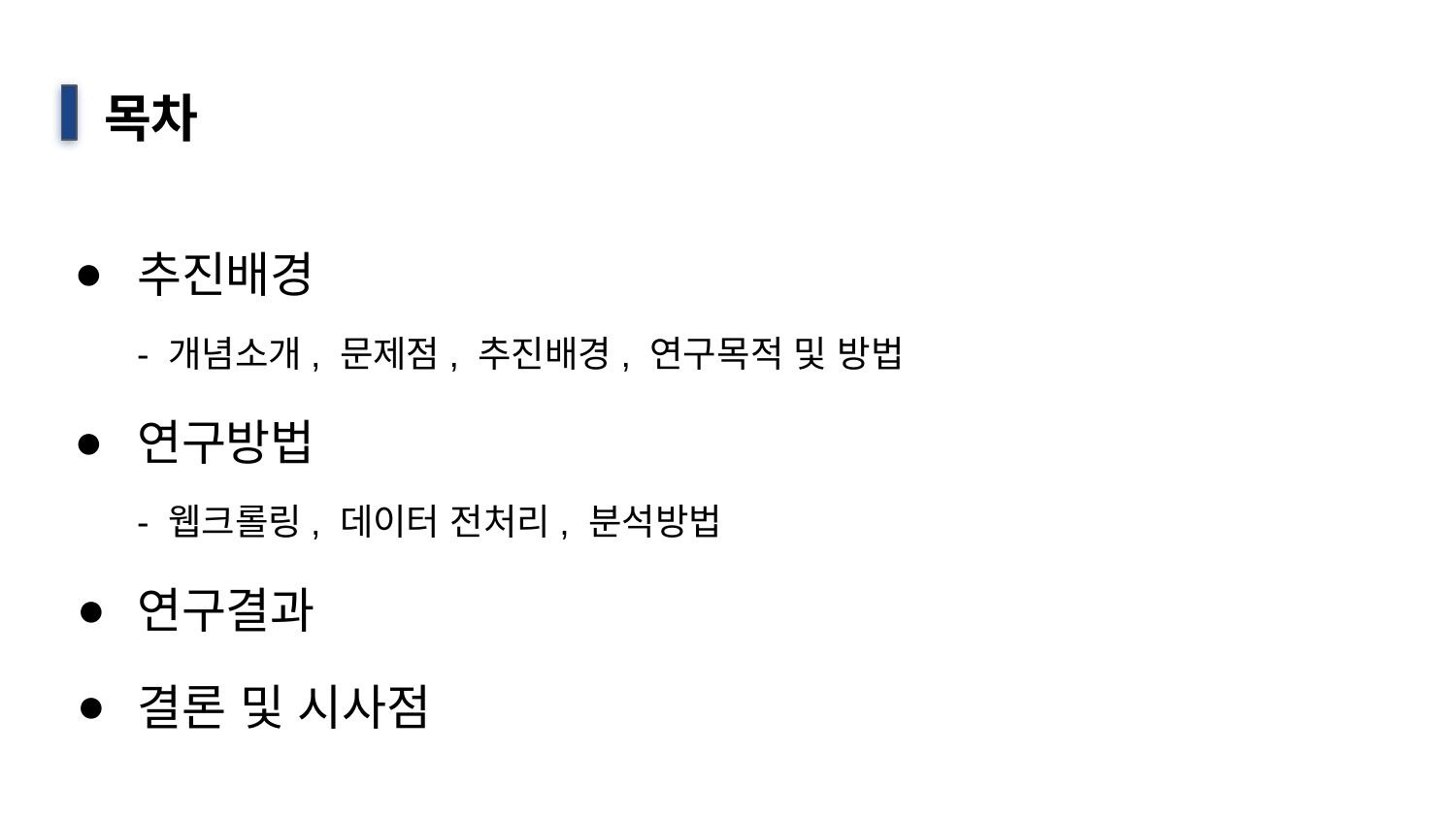

# 목차

추진배경
- 개념소개, 문제점, 추진배경, 연구목적 및 방법
연구방법
- 웹크롤링, 데이터 전처리, 분석방법
연구결과
결론 및 시사점